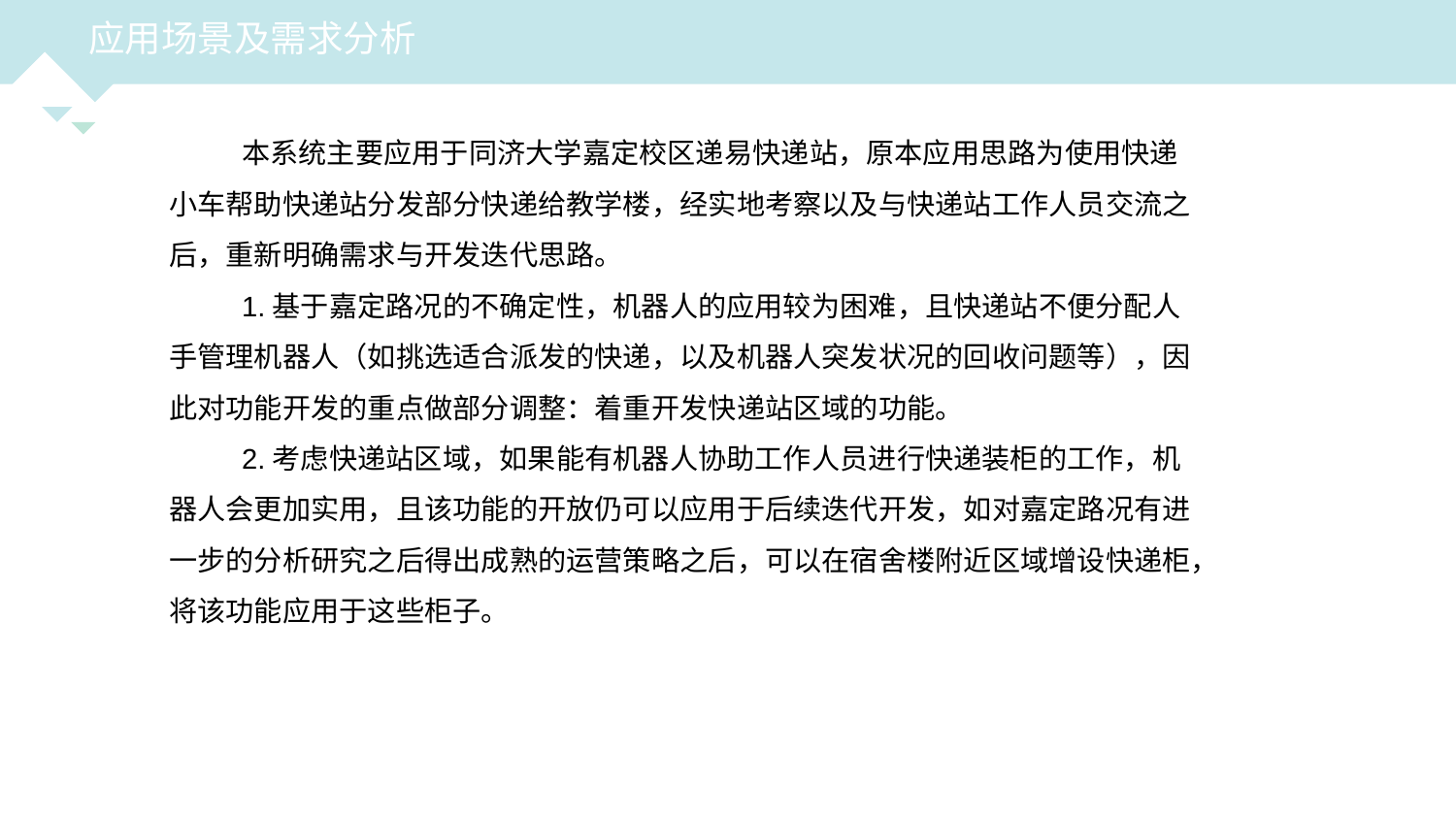

应用场景及需求分析
本系统主要应用于同济大学嘉定校区递易快递站，原本应用思路为使用快递小车帮助快递站分发部分快递给教学楼，经实地考察以及与快递站工作人员交流之后，重新明确需求与开发迭代思路。
1.基于嘉定路况的不确定性，机器人的应用较为困难，且快递站不便分配人手管理机器人（如挑选适合派发的快递，以及机器人突发状况的回收问题等），因此对功能开发的重点做部分调整：着重开发快递站区域的功能。
2.考虑快递站区域，如果能有机器人协助工作人员进行快递装柜的工作，机器人会更加实用，且该功能的开放仍可以应用于后续迭代开发，如对嘉定路况有进一步的分析研究之后得出成熟的运营策略之后，可以在宿舍楼附近区域增设快递柜，将该功能应用于这些柜子。